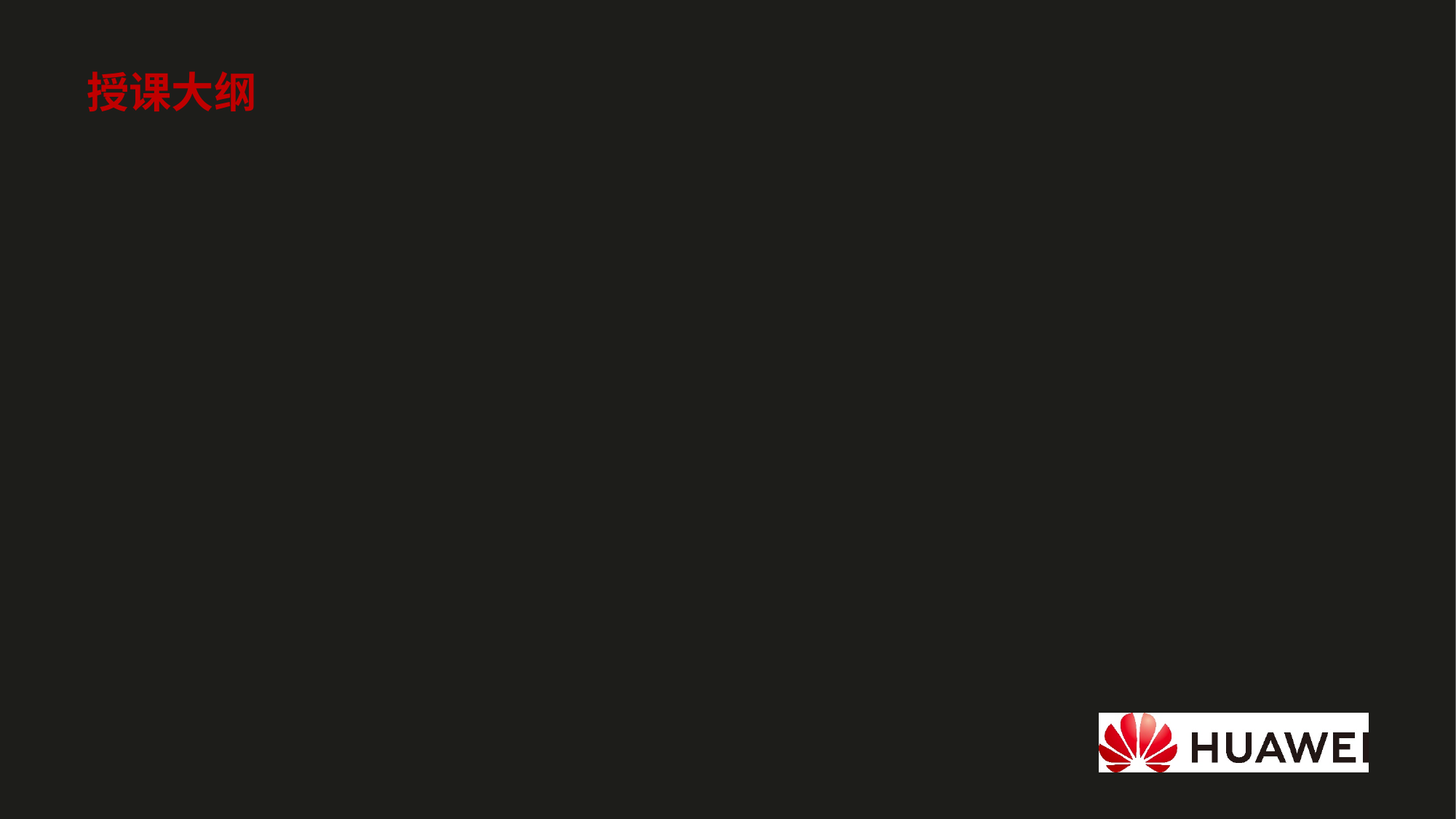

# 授课大纲
数读华为与开源：通过数字解读华为公司和开源的关系、以及华为公司的开源全貌（20分钟）
openEuler开源操作系统（60分钟）：
开源操作系统历史及流派：介绍Linux的发展史及目前主流商业版本
开源操作系统简介：介绍Linux操作系统的各个开源组件
openEuler社区基本介绍：社区发展历史，社区组织及各SIG介绍
Gitee简介及社区上手：简单介绍Gitee功能，以及如何快速了解和参与openEuler社区